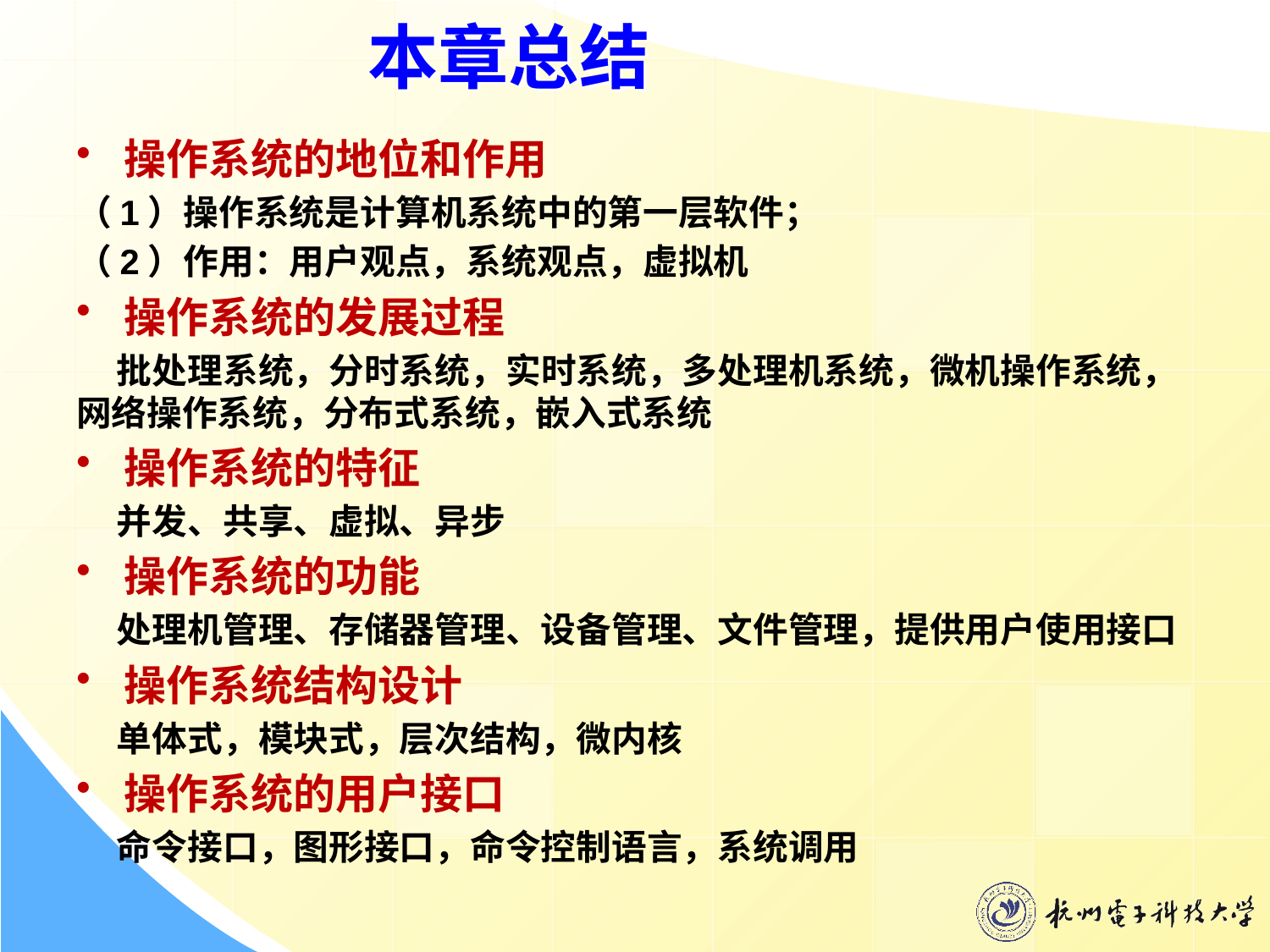

# 本章总结
操作系统的地位和作用
（1）操作系统是计算机系统中的第一层软件；
（2）作用：用户观点，系统观点，虚拟机
操作系统的发展过程
    批处理系统，分时系统，实时系统，多处理机系统，微机操作系统，网络操作系统，分布式系统，嵌入式系统
操作系统的特征
    并发、共享、虚拟、异步
操作系统的功能
    处理机管理、存储器管理、设备管理、文件管理，提供用户使用接口
操作系统结构设计
    单体式，模块式，层次结构，微内核
操作系统的用户接口
    命令接口，图形接口，命令控制语言，系统调用